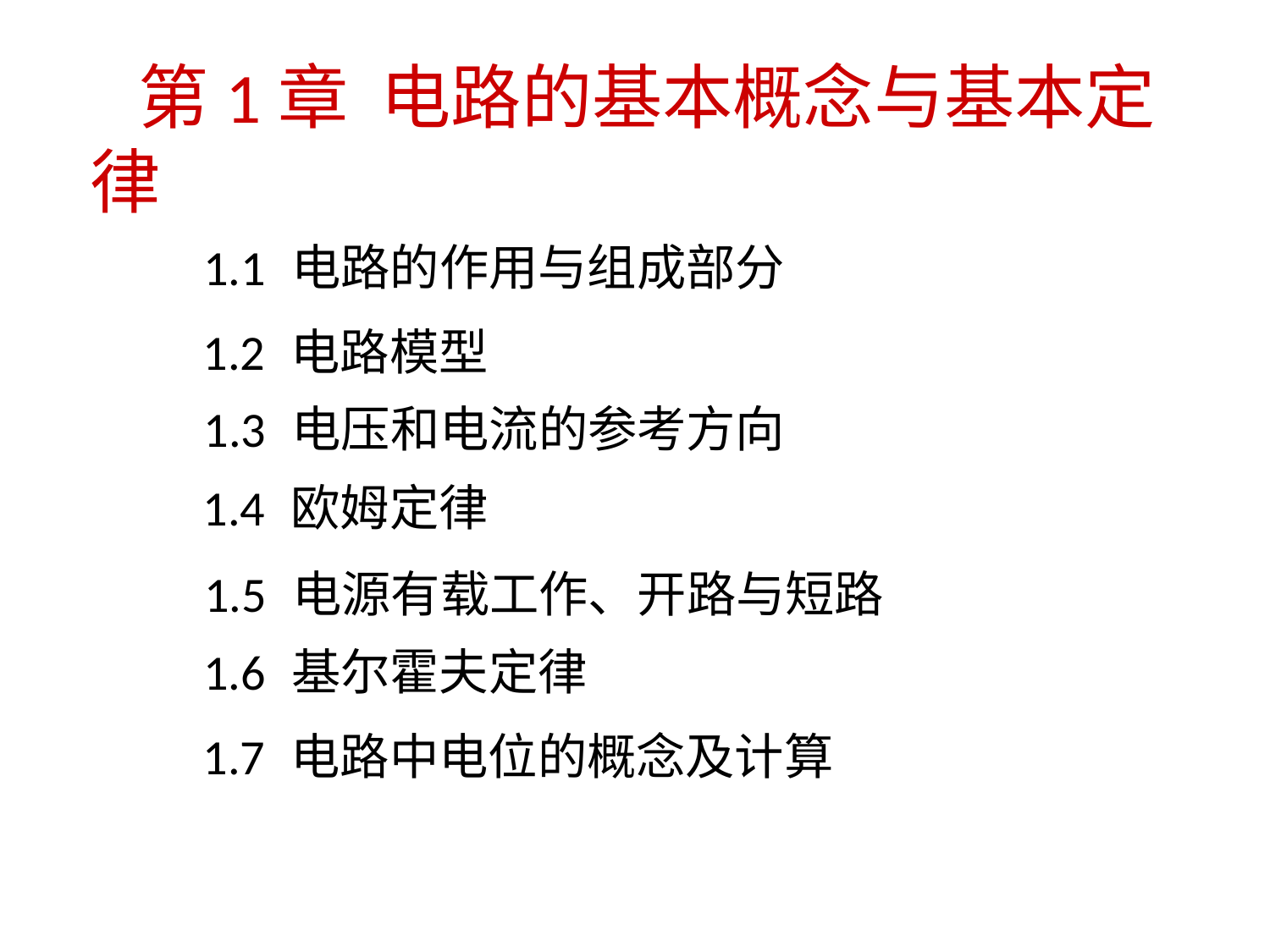

第1章  电路的基本概念与基本定律
1.1 电路的作用与组成部分
1.2 电路模型
1.3 电压和电流的参考方向
1.4 欧姆定律
1.5 电源有载工作、开路与短路
1.6 基尔霍夫定律
1.7 电路中电位的概念及计算